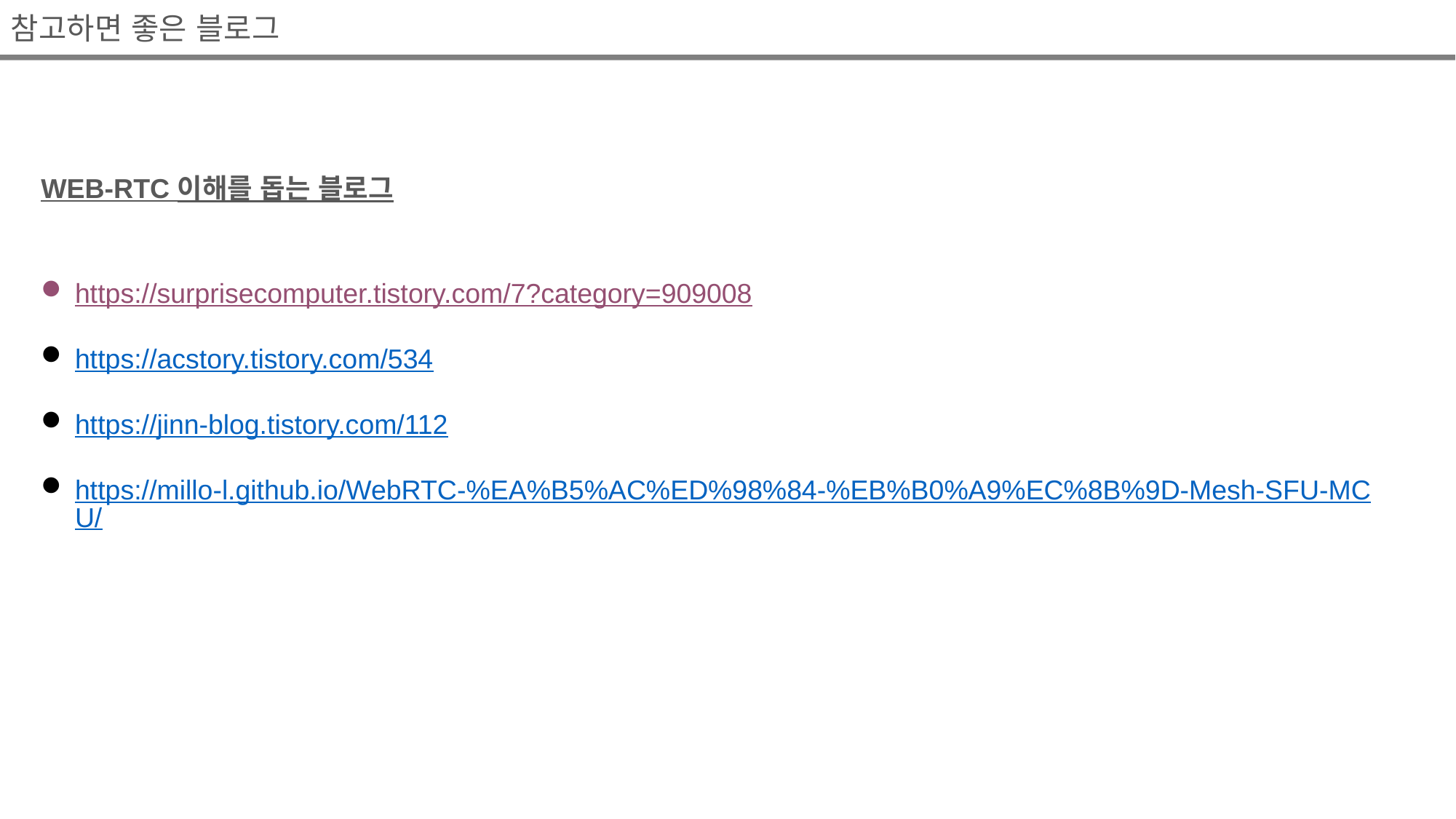

참고하면 좋은 블로그

WEB-RTC 이해를 돕는 블로그

https://surprisecomputer.tistory.com/7?category=909008

https://acstory.tistory.com/534

https://jinn-blog.tistory.com/112

https://millo-l.github.io/WebRTC-%EA%B5%AC%ED%98%84-%EB%B0%A9%EC%8B%9D-Mesh-SFU-MCU/